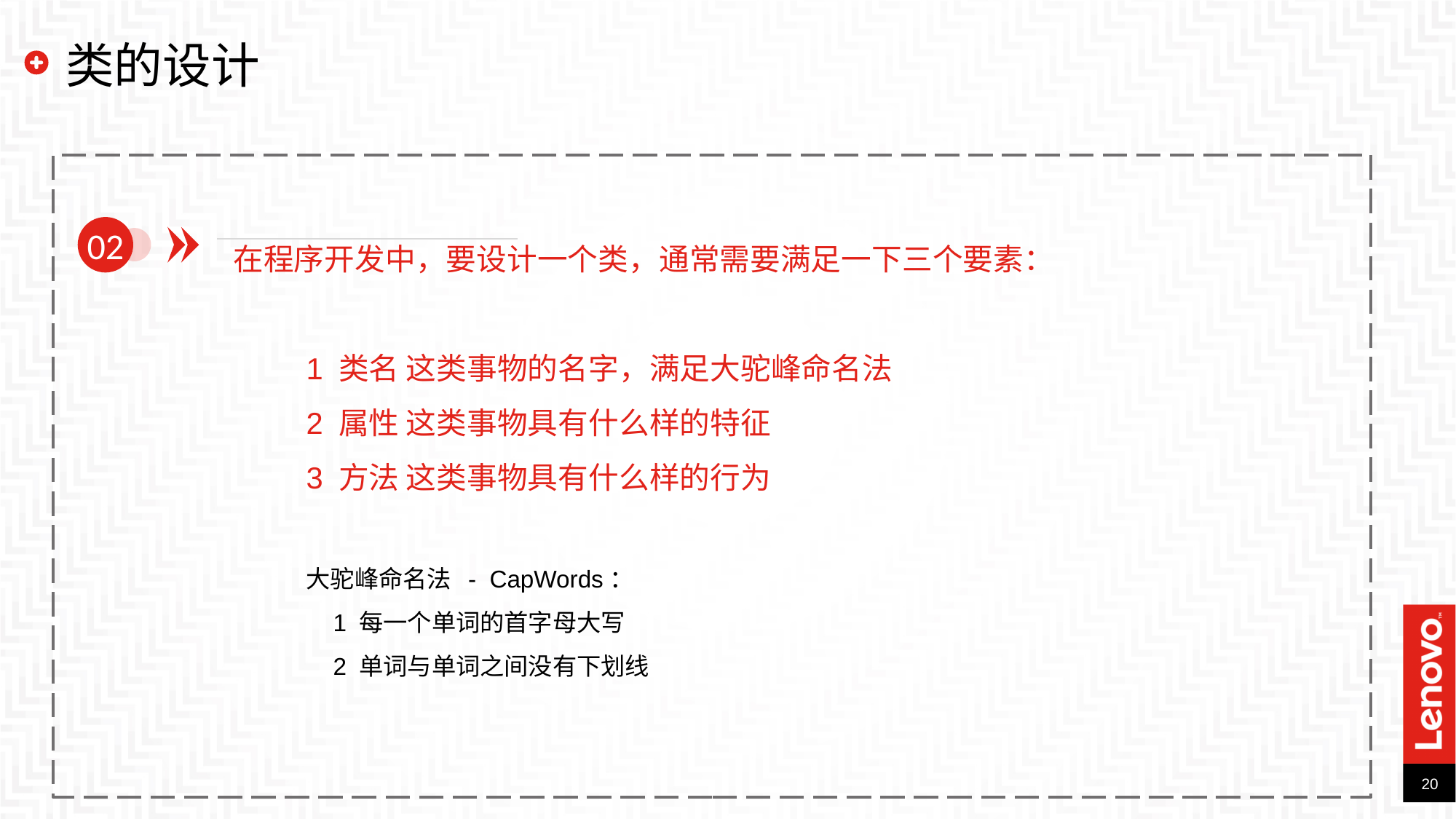

# 类的设计

在程序开发中，要设计一个类，通常需要满足一下三个要素：

1 类名 这类事物的名字，满足大驼峰命名法
2 属性 这类事物具有什么样的特征
3 方法 这类事物具有什么样的行为

大驼峰命名法  -  CapWords：
    1 每一个单词的首字母大写
    2 单词与单词之间没有下划线
02